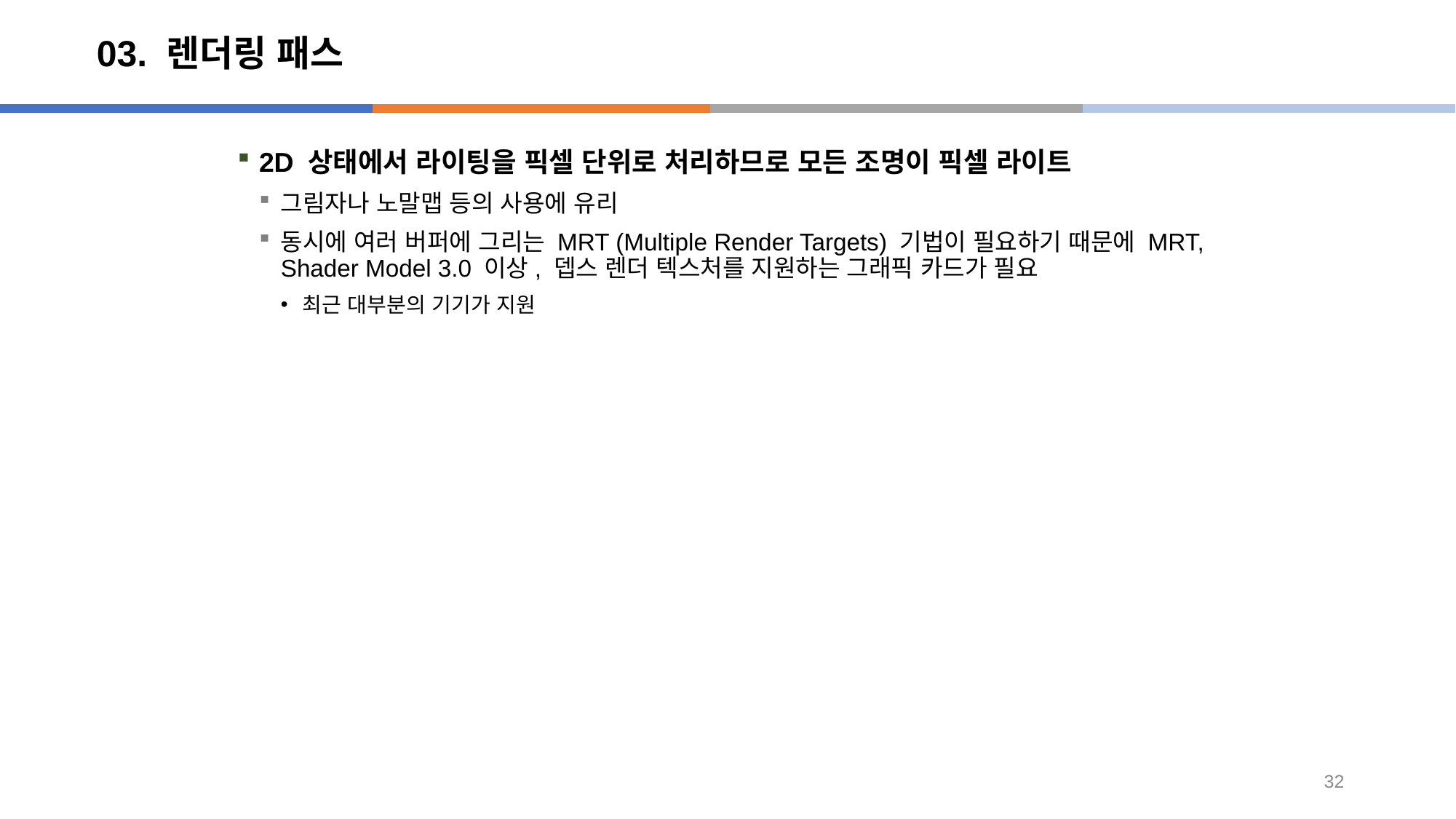

# 03. 렌더링 패스
2D 상태에서 라이팅을 픽셀 단위로 처리하므로 모든 조명이 픽셀 라이트
그림자나 노말맵 등의 사용에 유리
동시에 여러 버퍼에 그리는 MRT (Multiple Render Targets) 기법이 필요하기 때문에 MRT, Shader Model 3.0 이상, 뎁스 렌더 텍스처를 지원하는 그래픽 카드가 필요
최근 대부분의 기기가 지원

32